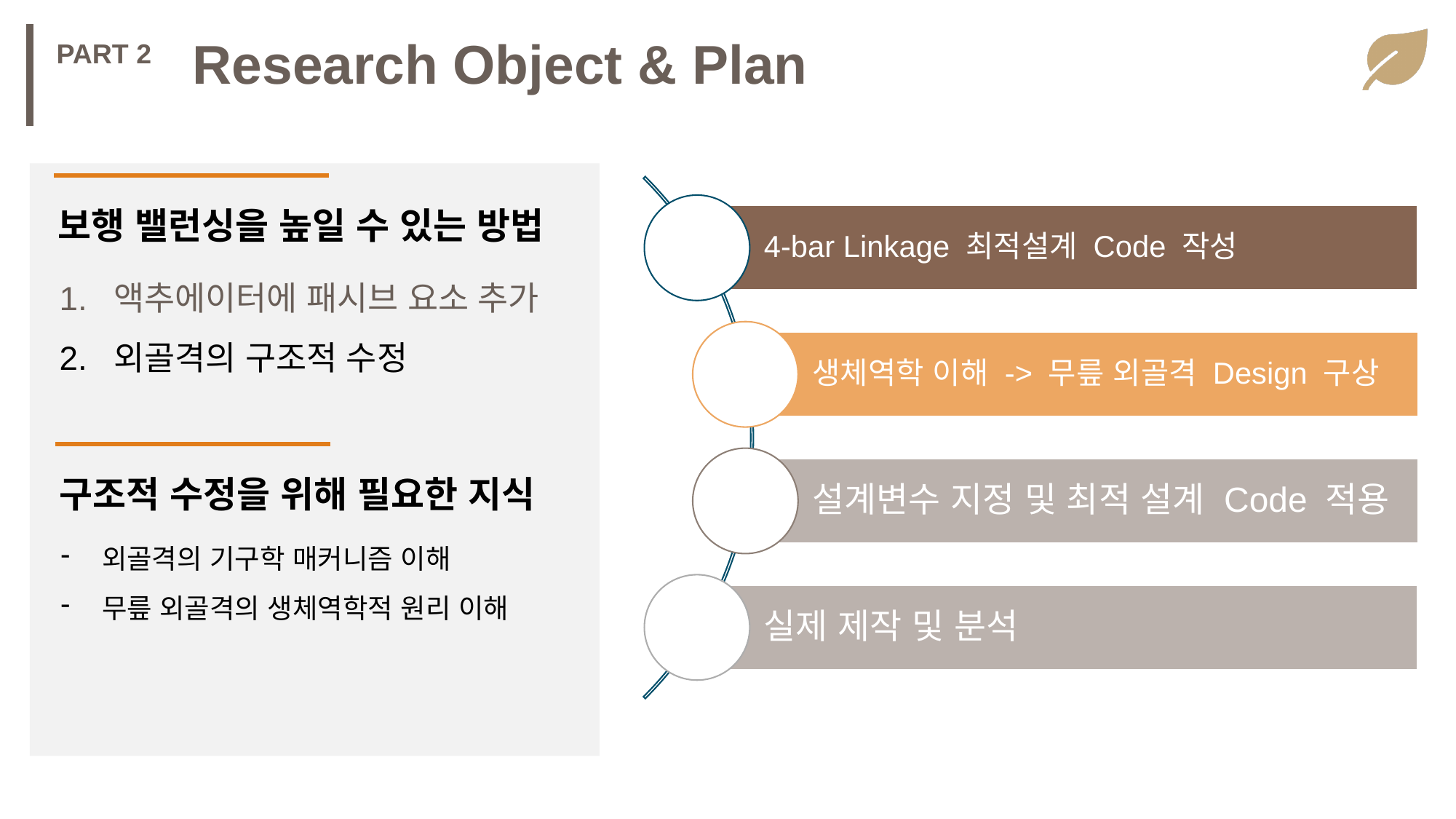

Research Object & Plan
PART 2

4-bar Linkage 최적설계 Code 작성
생체역학 이해 -> 무릎 외골격 Design 구상
설계변수 지정 및 최적 설계 Code 적용
실제 제작 및 분석
보행 밸런싱을 높일 수 있는 방법
액추에이터에 패시브 요소 추가
외골격의 구조적 수정
구조적 수정을 위해 필요한 지식
외골격의 기구학 매커니즘 이해
무릎 외골격의 생체역학적 원리 이해